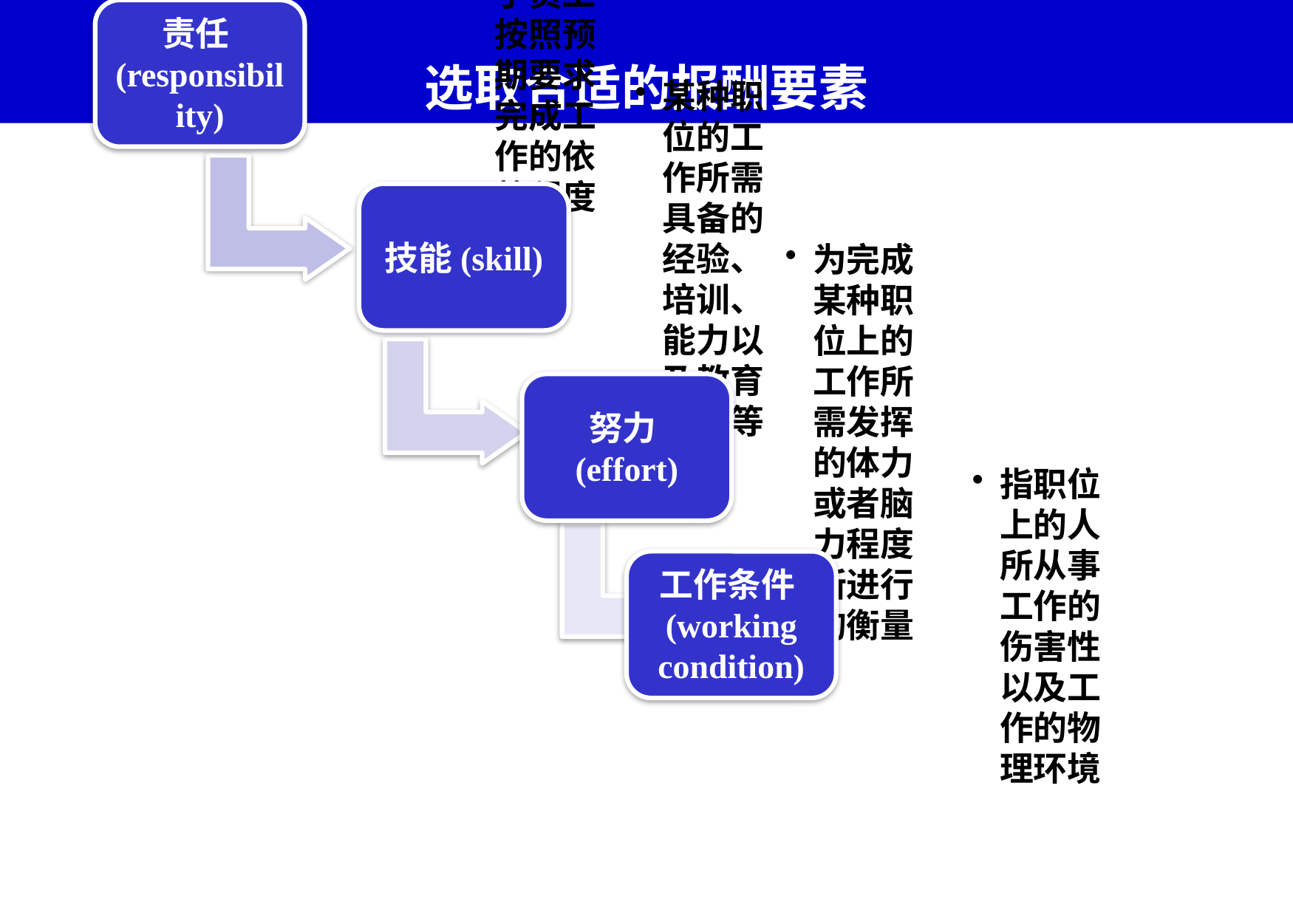

# 选取合适的报酬要素
责任(responsibility)
组织对于员工按照预期要求完成工作的依赖程度
技能(skill)
某种职位的工作所需具备的经验、培训、能力以及教育水平等
努力(effort)
为完成某种职位上的工作所需发挥的体力或者脑力程度所进行的衡量
工作条件(working condition)
指职位上的人所从事工作的伤害性以及工作的物理环境